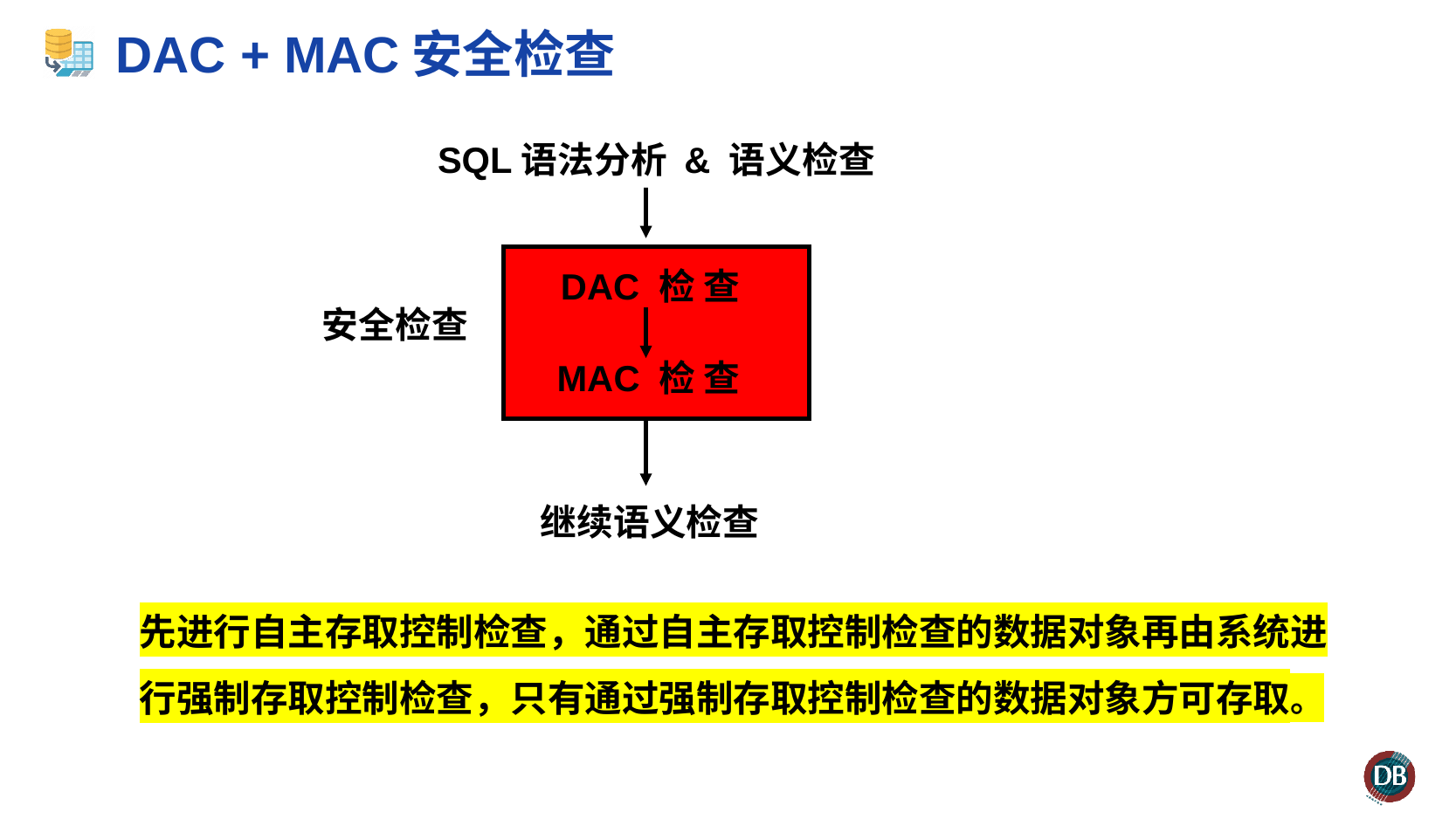

# DAC + MAC安全检查
SQL语法分析 & 语义检查

DAC 检 查
安全检查

MAC 检 查

继续语义检查
先进行自主存取控制检查，通过自主存取控制检查的数据对象再由系统进行强制存取控制检查，只有通过强制存取控制检查的数据对象方可存取。